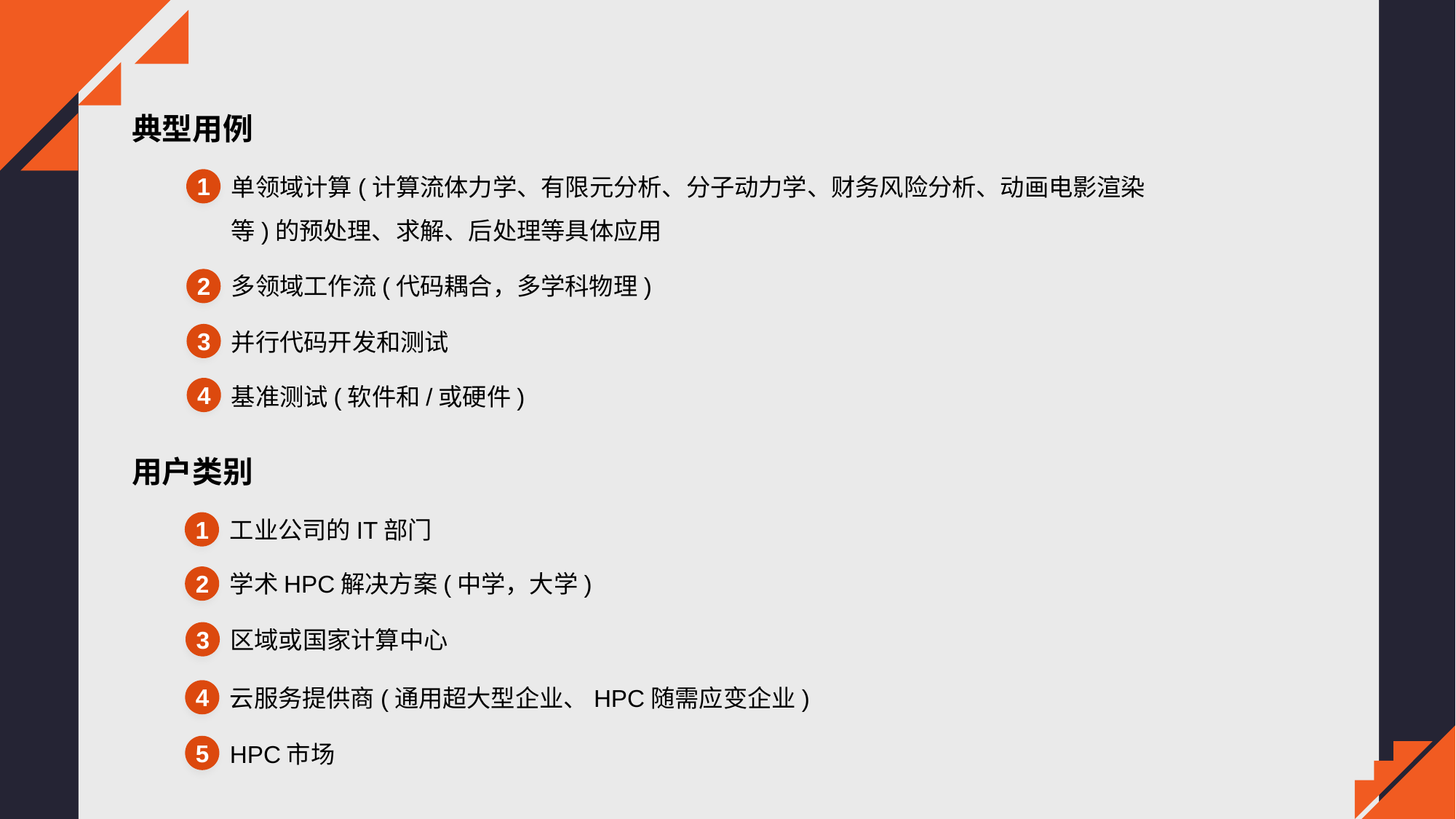

典型用例
单领域计算(计算流体力学、有限元分析、分子动力学、财务风险分析、动画电影渲染等)的预处理、求解、后处理等具体应用
1

多领域工作流(代码耦合，多学科物理)
2

并行代码开发和测试
3

基准测试(软件和/或硬件)
4

用户类别
工业公司的IT部门
1

学术HPC解决方案(中学，大学)
2

区域或国家计算中心
3

云服务提供商(通用超大型企业、HPC随需应变企业)
4

HPC市场
5